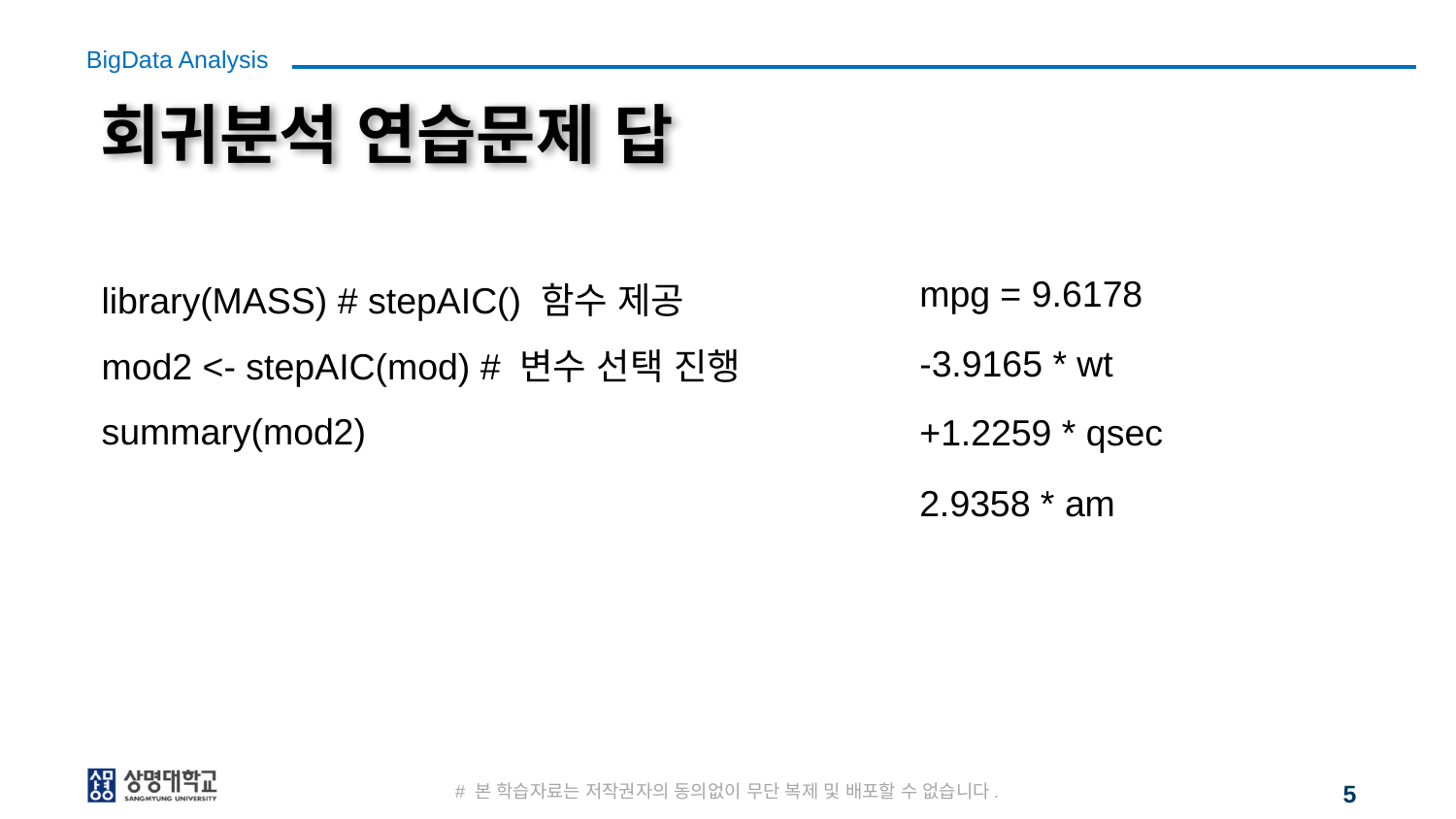

# 회귀분석 연습문제 답
mpg = 9.6178
-3.9165 * wt
+1.2259 * qsec
2.9358 * am
library(MASS) # stepAIC() 함수 제공
mod2 <- stepAIC(mod) # 변수 선택 진행
summary(mod2)

# 본 학습자료는 저작권자의 동의없이 무단 복제 및 배포할 수 없습니다.
5